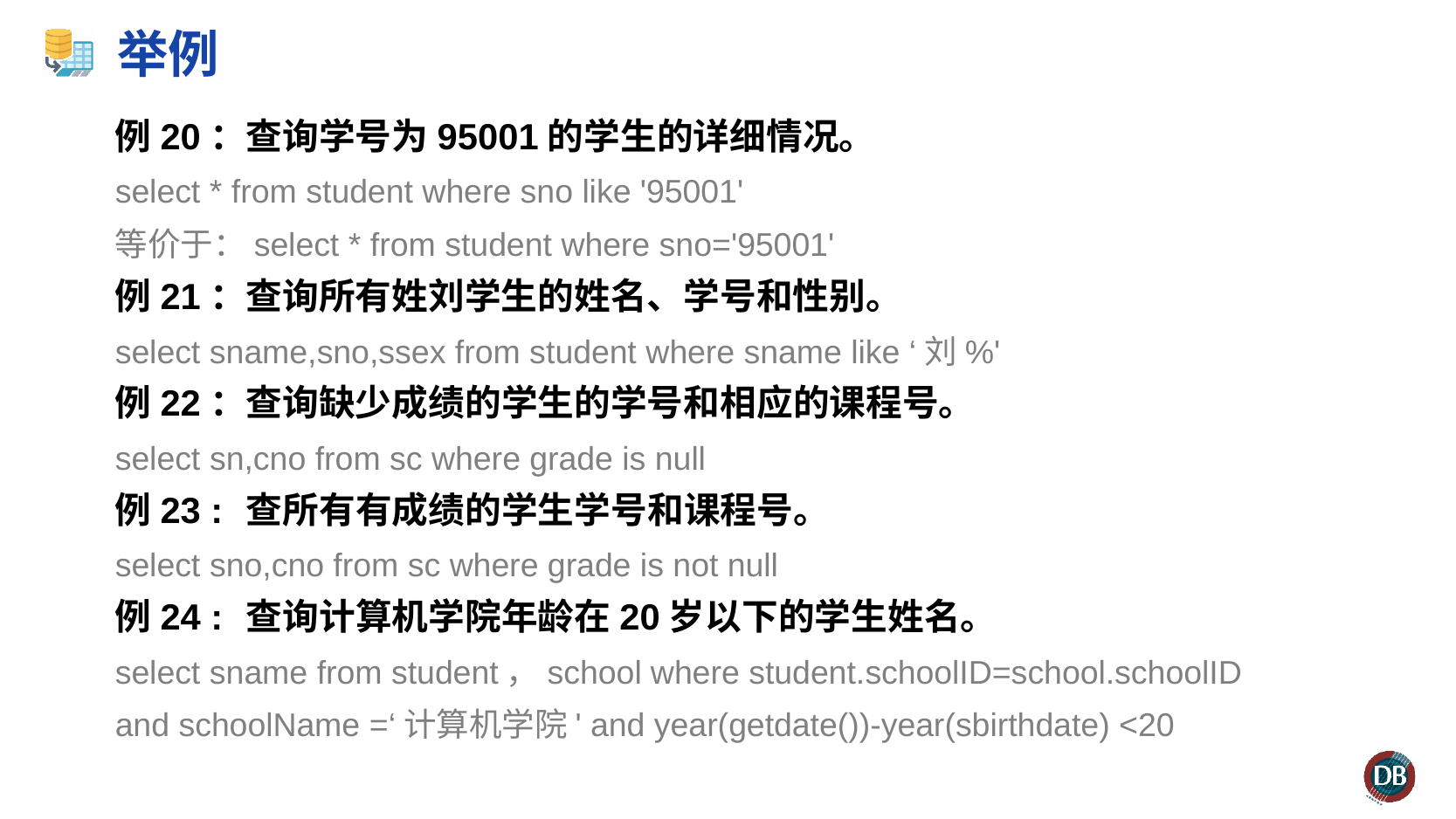

# 举例
例20：查询学号为95001的学生的详细情况。
select * from student where sno like '95001'
等价于：select * from student where sno='95001'
例21：查询所有姓刘学生的姓名、学号和性别。
select sname,sno,ssex from student where sname like ‘刘%'
例22：查询缺少成绩的学生的学号和相应的课程号。
select sn,cno from sc where grade is null
例23 :	查所有有成绩的学生学号和课程号。
select sno,cno from sc where grade is not null
例24 :	查询计算机学院年龄在20岁以下的学生姓名。
select sname from student，school where student.schoolID=school.schoolID
and schoolName =‘计算机学院' and year(getdate())-year(sbirthdate) <20